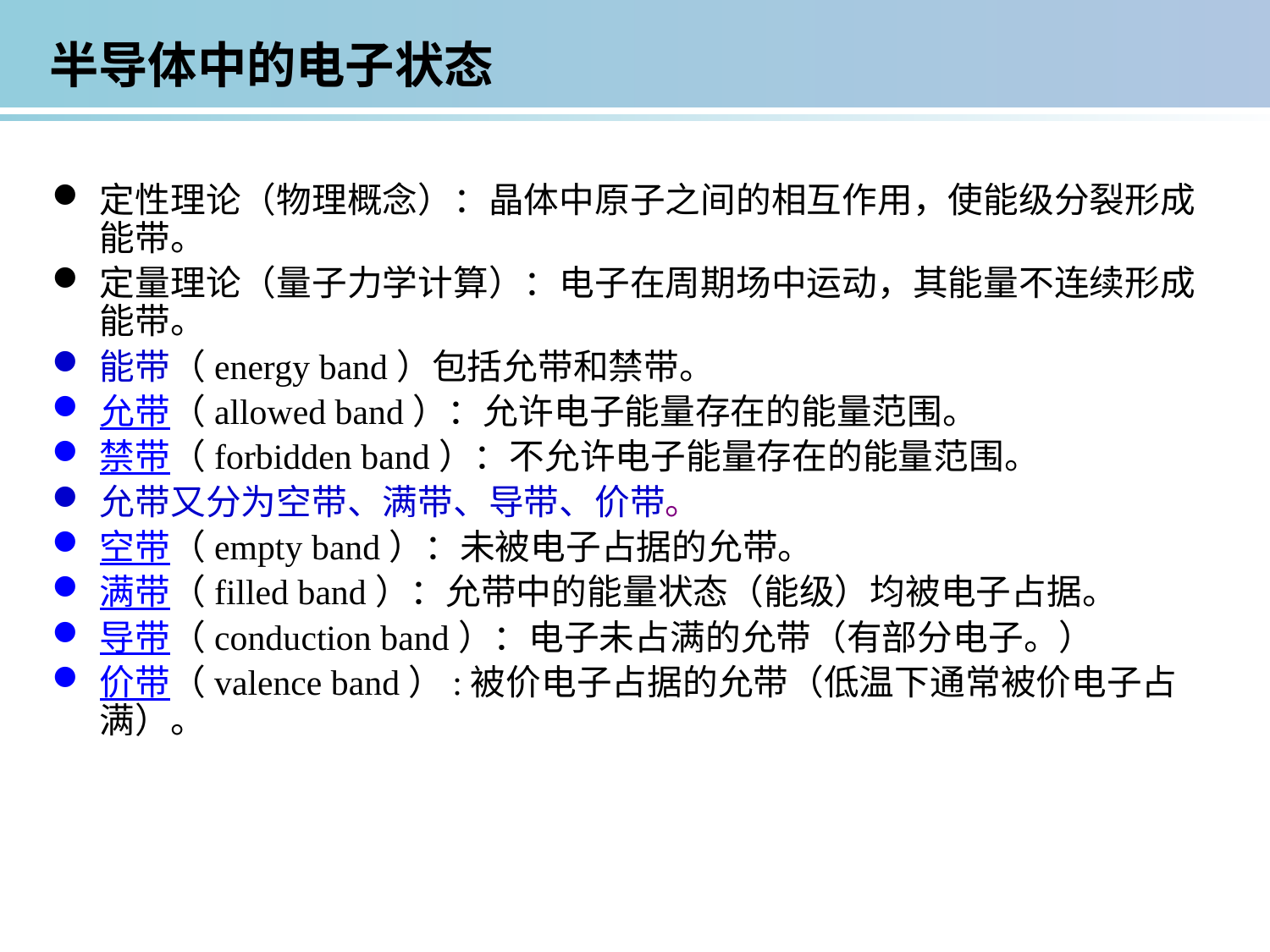

半导体中的电子状态
定性理论（物理概念）：晶体中原子之间的相互作用，使能级分裂形成能带。
定量理论（量子力学计算）：电子在周期场中运动，其能量不连续形成能带。
能带（energy band）包括允带和禁带。
允带（allowed band）：允许电子能量存在的能量范围。
禁带（forbidden band）：不允许电子能量存在的能量范围。
允带又分为空带、满带、导带、价带。
空带（empty band）：未被电子占据的允带。
满带（filled band）：允带中的能量状态（能级）均被电子占据。
导带（conduction band）：电子未占满的允带（有部分电子。）
价带（valence band）:被价电子占据的允带（低温下通常被价电子占满）。